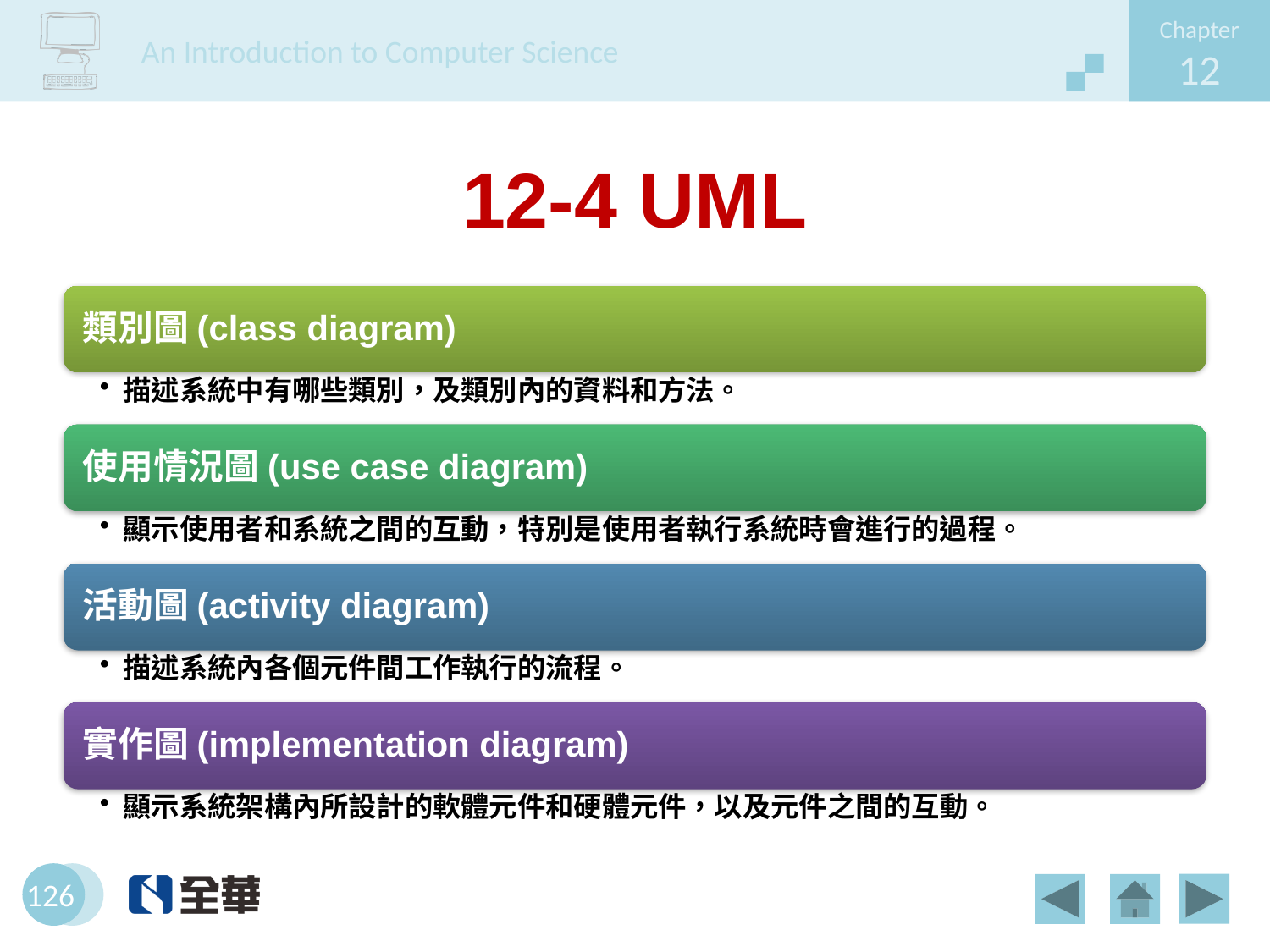

# 12-4 UML
類別圖(class diagram)
描述系統中有哪些類別，及類別內的資料和方法。
使用情況圖(use case diagram)
顯示使用者和系統之間的互動，特別是使用者執行系統時會進行的過程。
活動圖(activity diagram)
描述系統內各個元件間工作執行的流程。
實作圖(implementation diagram)
顯示系統架構內所設計的軟體元件和硬體元件，以及元件之間的互動。